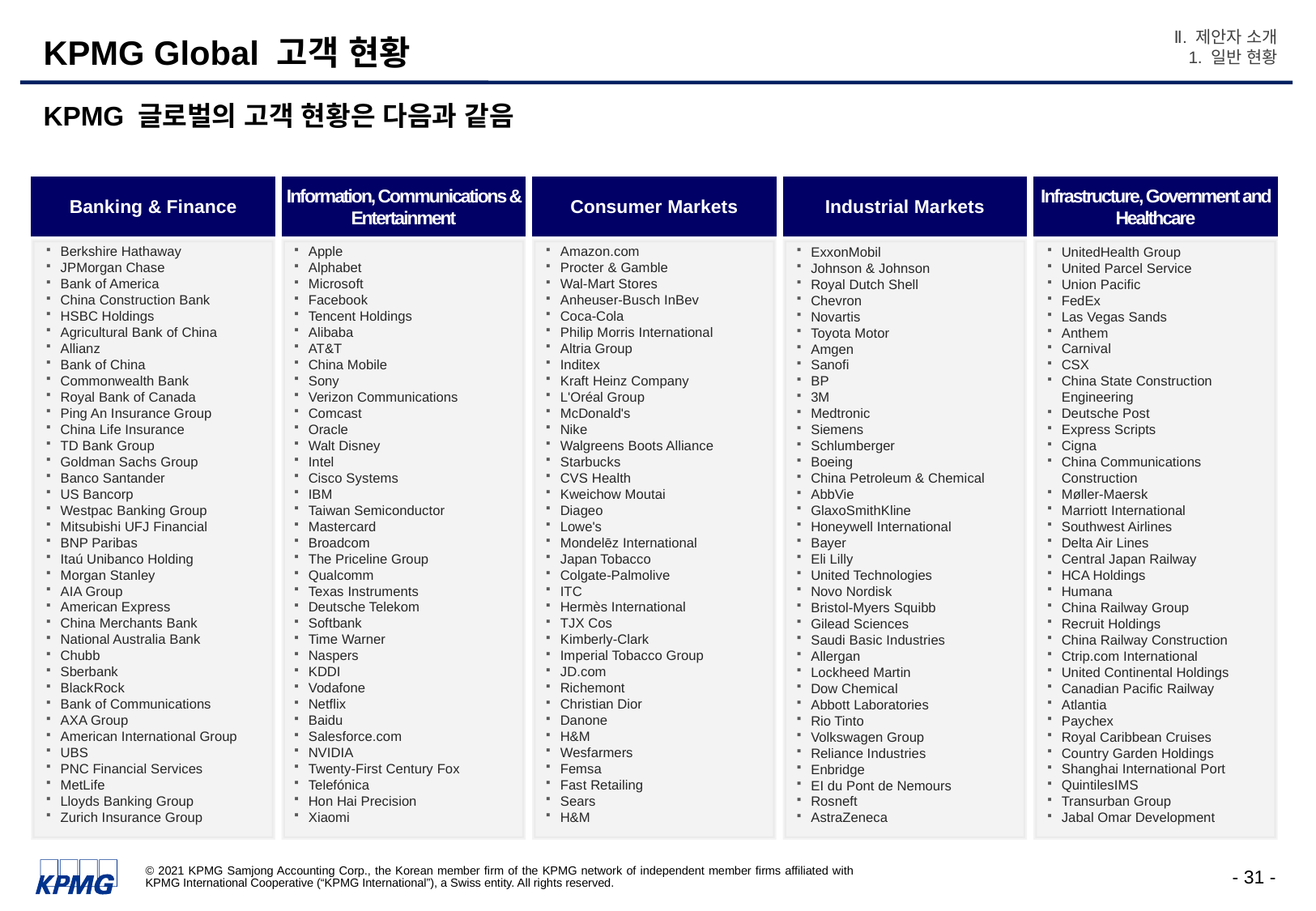

Ⅱ. 제안자 소개
1. 일반 현황
# KPMG Global 고객 현황
KPMG 글로벌의 고객 현황은 다음과 같음
Banking & Finance

Information, Communications & Entertainment

Consumer Markets

Industrial Markets
Infrastructure, Government and Healthcare
Berkshire Hathaway
JPMorgan Chase
Bank of America
China Construction Bank
HSBC Holdings
Agricultural Bank of China
Allianz
Bank of China
Commonwealth Bank
Royal Bank of Canada
Ping An Insurance Group
China Life Insurance
TD Bank Group
Goldman Sachs Group
Banco Santander
US Bancorp
Westpac Banking Group
Mitsubishi UFJ Financial
BNP Paribas
Itaú Unibanco Holding
Morgan Stanley
AIA Group
American Express
China Merchants Bank
National Australia Bank
Chubb
Sberbank
BlackRock
Bank of Communications
AXA Group
American International Group
UBS
PNC Financial Services
MetLife
Lloyds Banking Group
Zurich Insurance Group
Apple
Alphabet
Microsoft
Facebook
Tencent Holdings
Alibaba
AT&T
China Mobile
Sony
Verizon Communications
Comcast
Oracle
Walt Disney
Intel
Cisco Systems
IBM
Taiwan Semiconductor
Mastercard
Broadcom
The Priceline Group
Qualcomm
Texas Instruments
Deutsche Telekom
Softbank
Time Warner
Naspers
KDDI
Vodafone
Netflix
Baidu
Salesforce.com
NVIDIA
Twenty-First Century Fox
Telefónica
Hon Hai Precision
Xiaomi
Amazon.com
Procter & Gamble
Wal-Mart Stores
Anheuser-Busch InBev
Coca-Cola
Philip Morris International
Altria Group
Inditex
Kraft Heinz Company
L'Oréal Group
McDonald's
Nike
Walgreens Boots Alliance
Starbucks
CVS Health
Kweichow Moutai
Diageo
Lowe's
Mondelēz International
Japan Tobacco
Colgate-Palmolive
ITC
Hermès International
TJX Cos
Kimberly-Clark
Imperial Tobacco Group
JD.com
Richemont
Christian Dior
Danone
H&M
Wesfarmers
Femsa
Fast Retailing
Sears
H&M
ExxonMobil
Johnson & Johnson
Royal Dutch Shell
Chevron
Novartis
Toyota Motor
Amgen
Sanofi
BP
3M
Medtronic
Siemens
Schlumberger
Boeing
China Petroleum & Chemical
AbbVie
GlaxoSmithKline
Honeywell International
Bayer
Eli Lilly
United Technologies
Novo Nordisk
Bristol-Myers Squibb
Gilead Sciences
Saudi Basic Industries
Allergan
Lockheed Martin
Dow Chemical
Abbott Laboratories
Rio Tinto
Volkswagen Group
Reliance Industries
Enbridge
EI du Pont de Nemours
Rosneft
AstraZeneca
UnitedHealth Group
United Parcel Service
Union Pacific
FedEx
Las Vegas Sands
Anthem
Carnival
CSX
China State Construction Engineering
Deutsche Post
Express Scripts
Cigna
China Communications Construction
Møller-Maersk
Marriott International
Southwest Airlines
Delta Air Lines
Central Japan Railway
HCA Holdings
Humana
China Railway Group
Recruit Holdings
China Railway Construction
Ctrip.com International
United Continental Holdings
Canadian Pacific Railway
Atlantia
Paychex
Royal Caribbean Cruises
Country Garden Holdings
Shanghai International Port
QuintilesIMS
Transurban Group
Jabal Omar Development